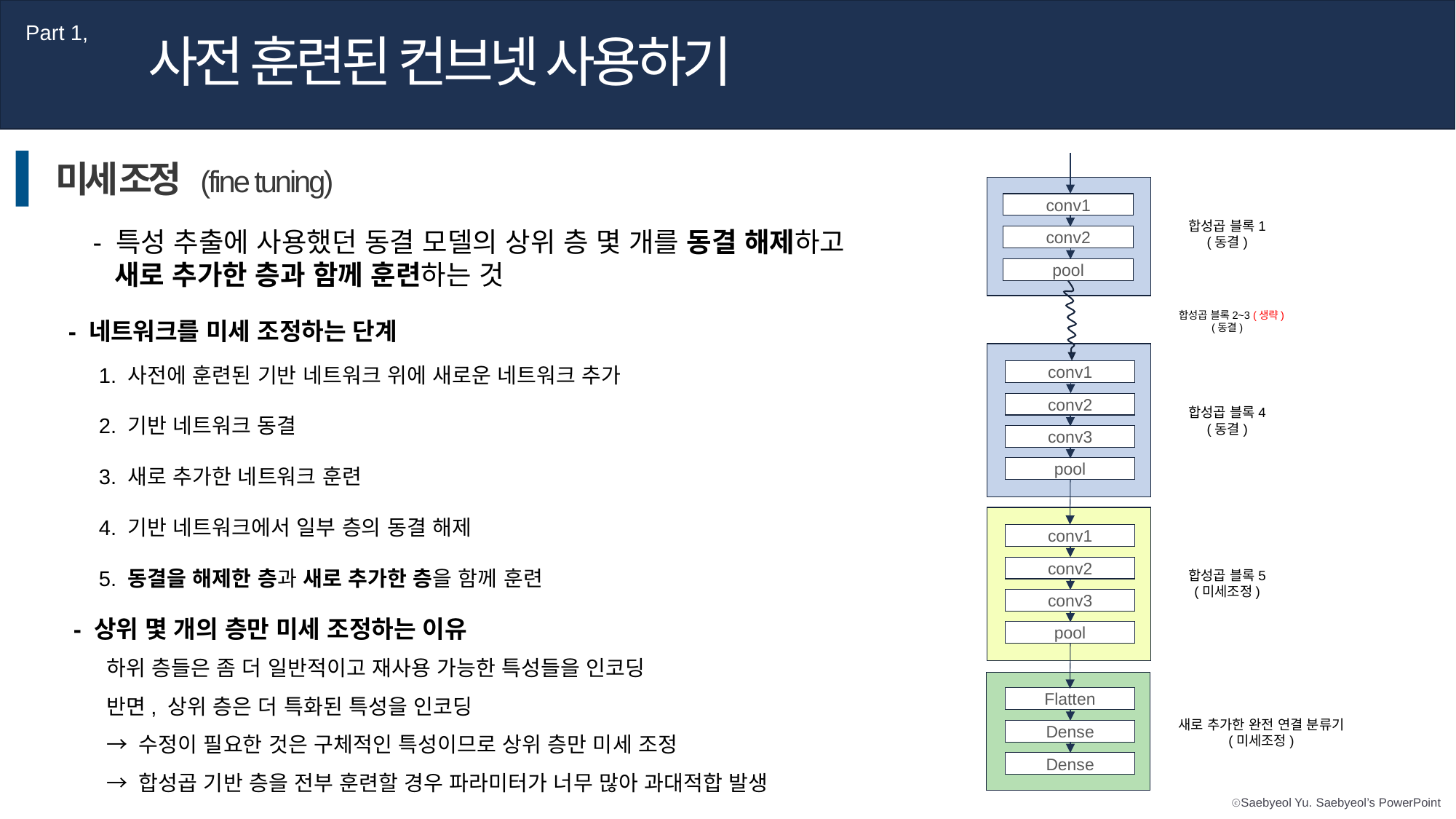

Part 1,
사전 훈련된 컨브넷 사용하기

미세 조정 (fine tuning)

conv1
합성곱 블록1
(동결)
- 특성 추출에 사용했던 동결 모델의 상위 층 몇 개를 동결 해제하고
  새로 추가한 층과 함께 훈련하는 것
conv2
pool

- 네트워크를 미세 조정하는 단계
  합성곱 블록2~3 (생략)
(동결)
1. 사전에 훈련된 기반 네트워크 위에 새로운 네트워크 추가
2. 기반 네트워크 동결
3. 새로 추가한 네트워크 훈련
4. 기반 네트워크에서 일부 층의 동결 해제
5. 동결을 해제한 층과 새로 추가한 층을 함께 훈련

conv1
conv2
합성곱 블록4
(동결)
conv3
pool

conv1
conv2
합성곱 블록5
(미세조정)
conv3
- 상위 몇 개의 층만 미세 조정하는 이유
pool
하위 층들은 좀 더 일반적이고 재사용 가능한 특성들을 인코딩
반면, 상위 층은 더 특화된 특성을 인코딩
→ 수정이 필요한 것은 구체적인 특성이므로 상위 층만 미세 조정
→ 합성곱 기반 층을 전부 훈련할 경우 파라미터가 너무 많아 과대적합 발생

Flatten
새로 추가한 완전 연결 분류기
(미세조정)
Dense
Dense